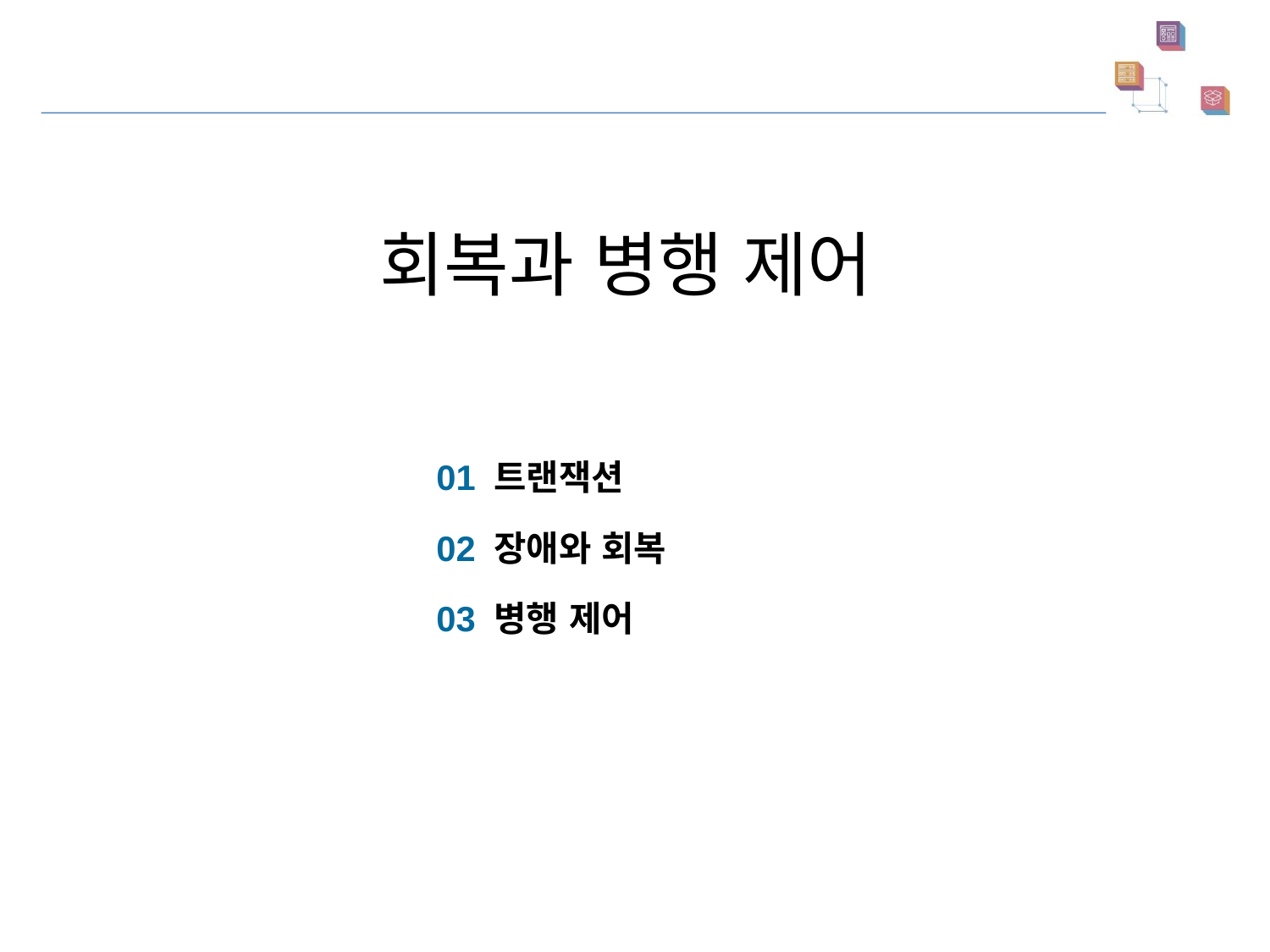

회복과 병행 제어

  01 트랜잭션
  02 장애와 회복
  03 병행 제어